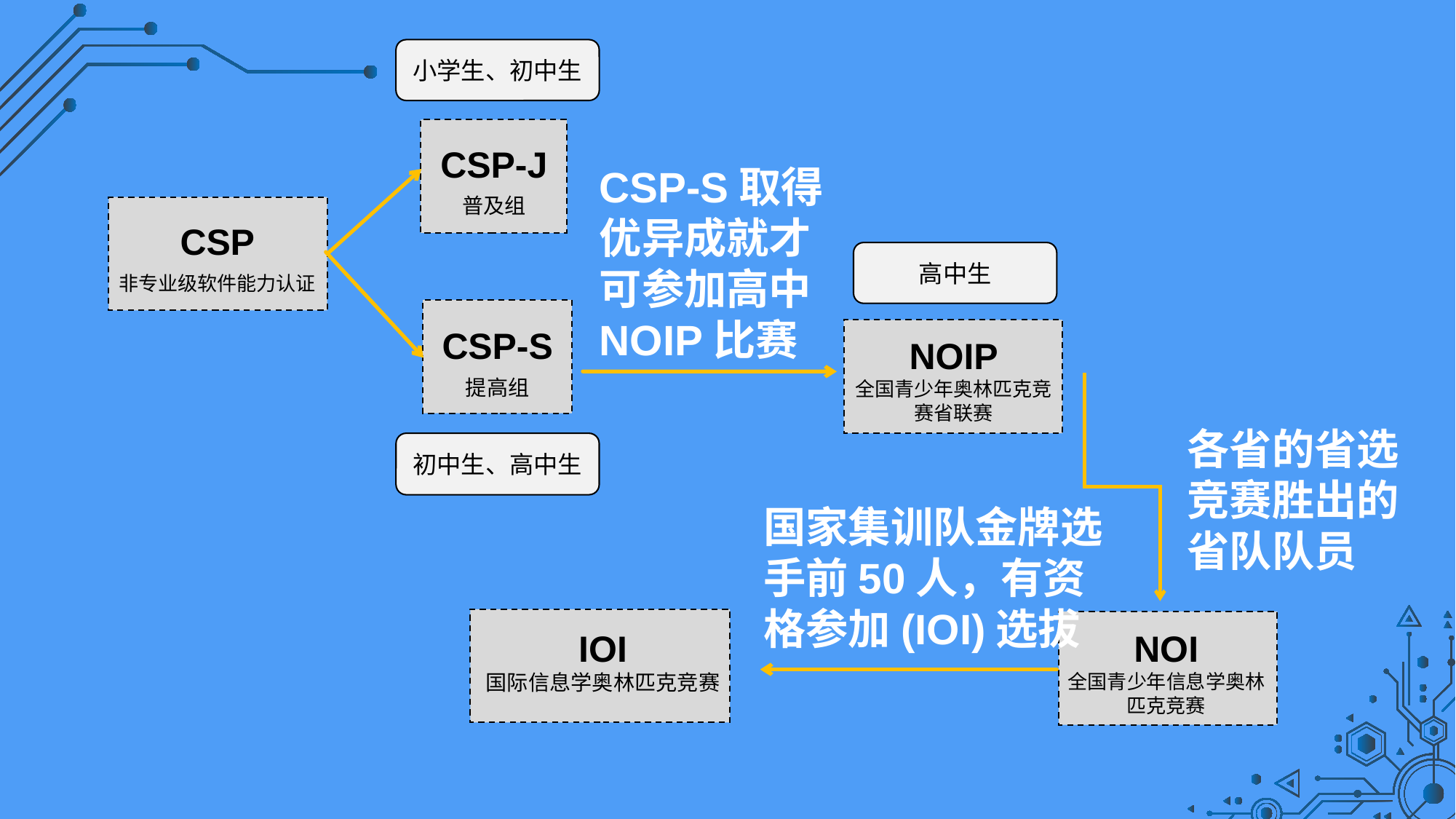

小学生、初中生

CSP-J

普及组
CSP-S取得优异成就才可参加高中NOIP比赛

CSP

非专业级软件能力认证
高中生

CSP-S

提高组

NOIP
全国青少年奥林匹克竞赛省联赛
各省的省选竞赛胜出的省队队员
初中生、高中生
国家集训队金牌选手前50人，有资格参加(IOI)选拔

IOI
国际信息学奥林匹克竞赛

NOI
全国青少年信息学奥林匹克竞赛